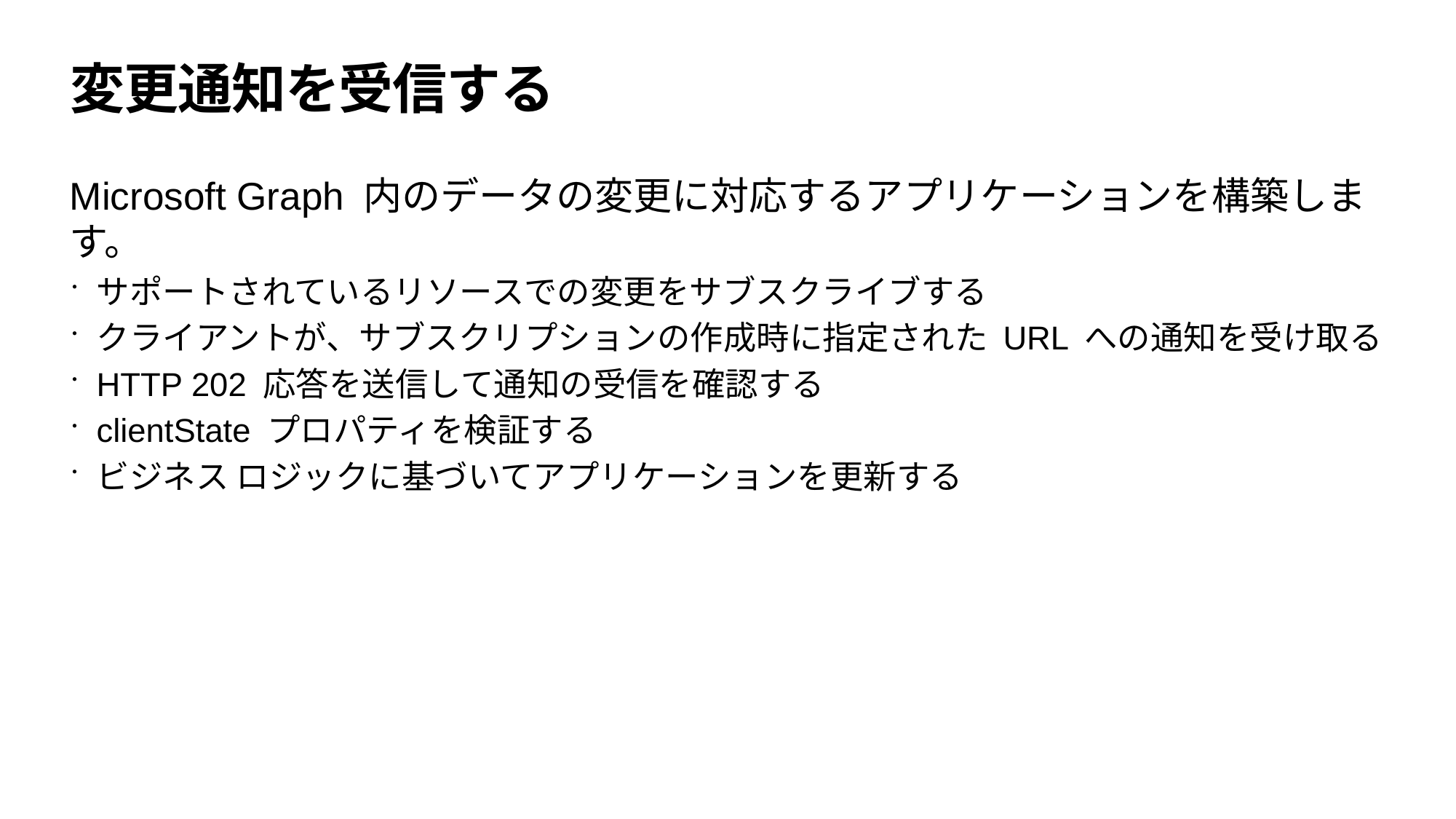

# 変更通知を受信する
Microsoft Graph 内のデータの変更に対応するアプリケーションを構築します。
サポートされているリソースでの変更をサブスクライブする
クライアントが、サブスクリプションの作成時に指定された URL への通知を受け取る
HTTP 202 応答を送信して通知の受信を確認する
clientState プロパティを検証する
ビジネス ロジックに基づいてアプリケーションを更新する